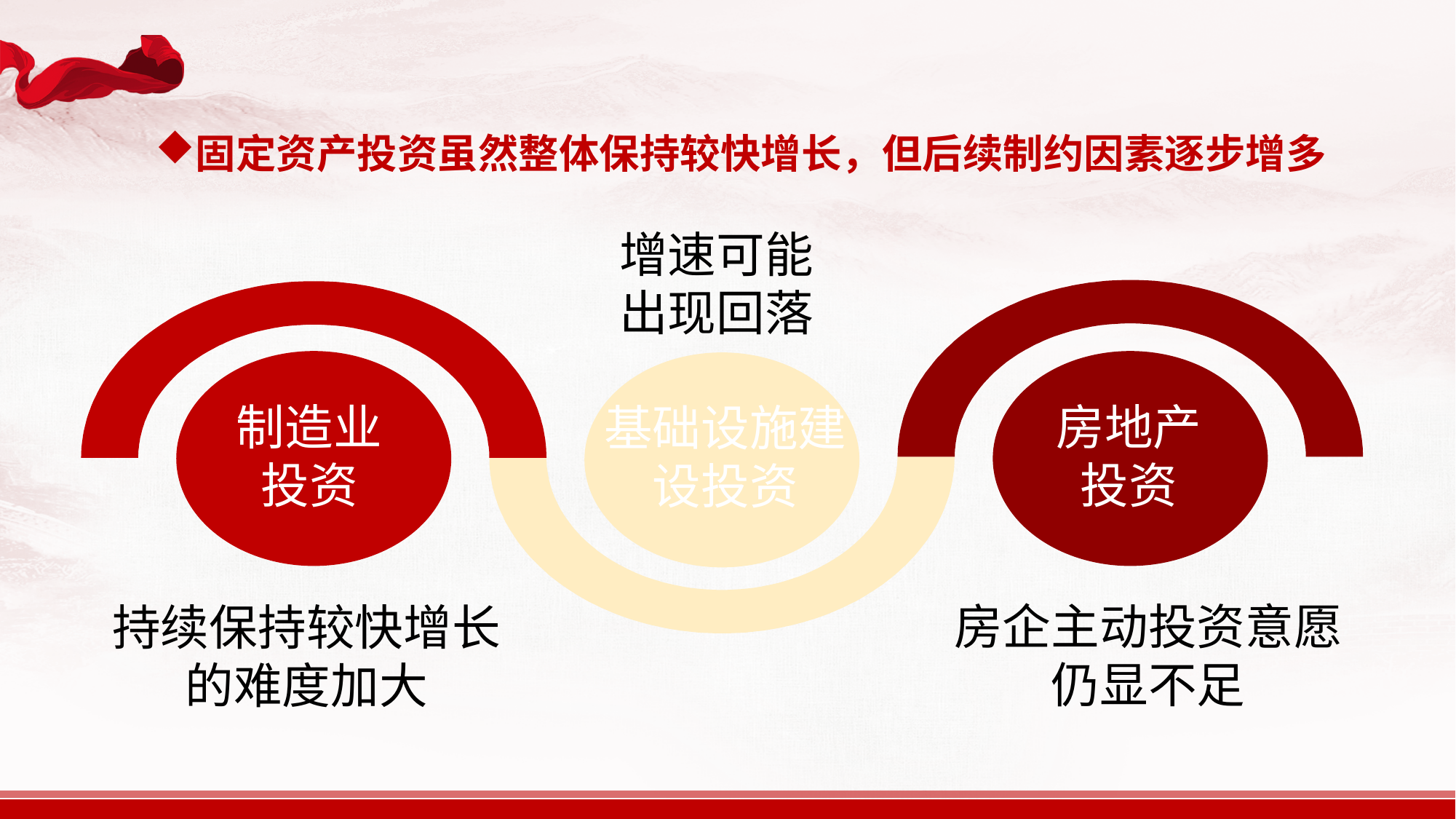

固定资产投资虽然整体保持较快增长，但后续制约因素逐步增多
增速可能
出现回落

制造业投资
房地产投资
基础设施建设投资
房企主动投资意愿
仍显不足
持续保持较快增长
的难度加大